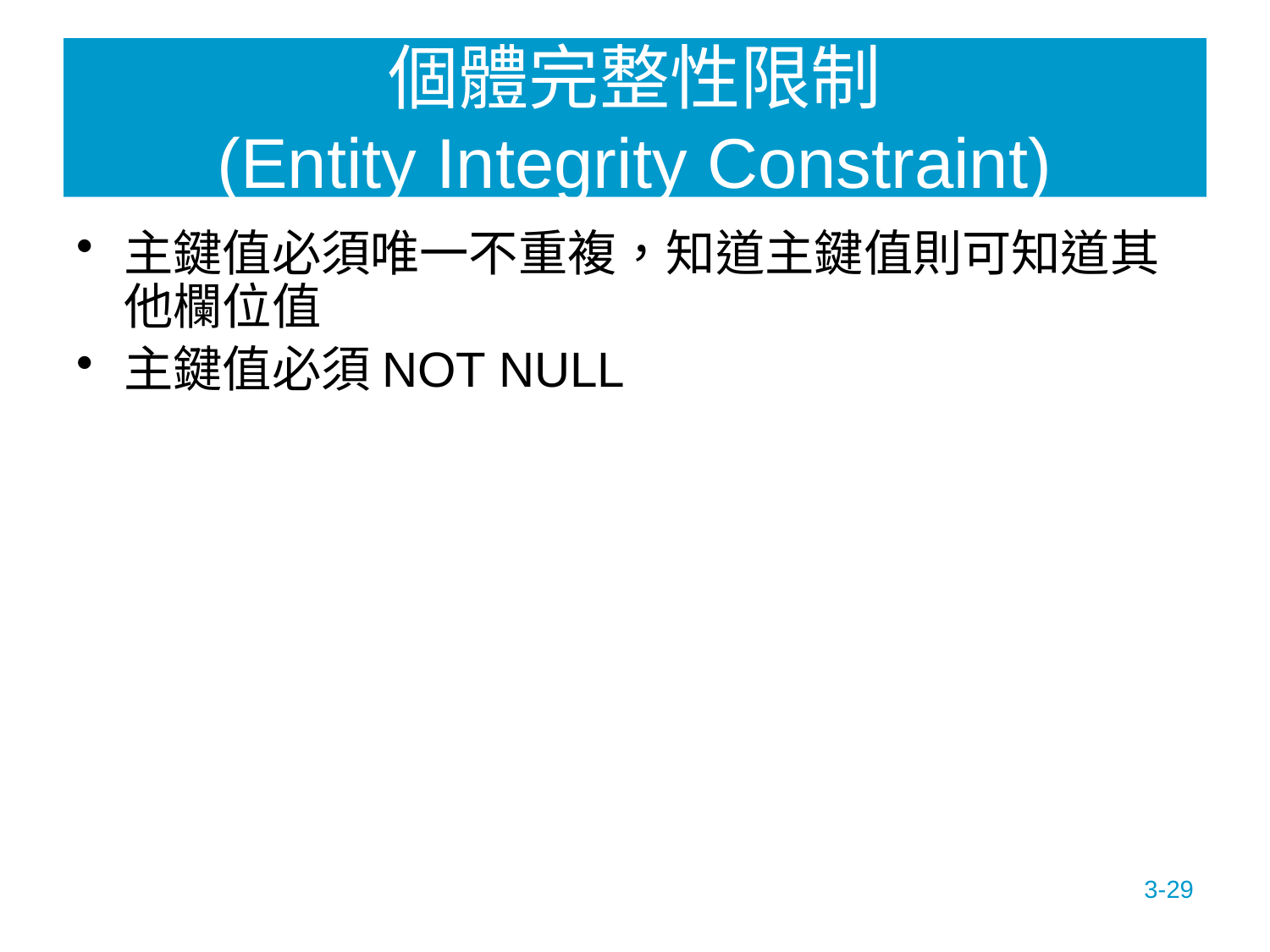

# 個體完整性限制 (Entity Integrity Constraint)
主鍵值必須唯一不重複，知道主鍵值則可知道其他欄位值
主鍵值必須NOT NULL
3-29